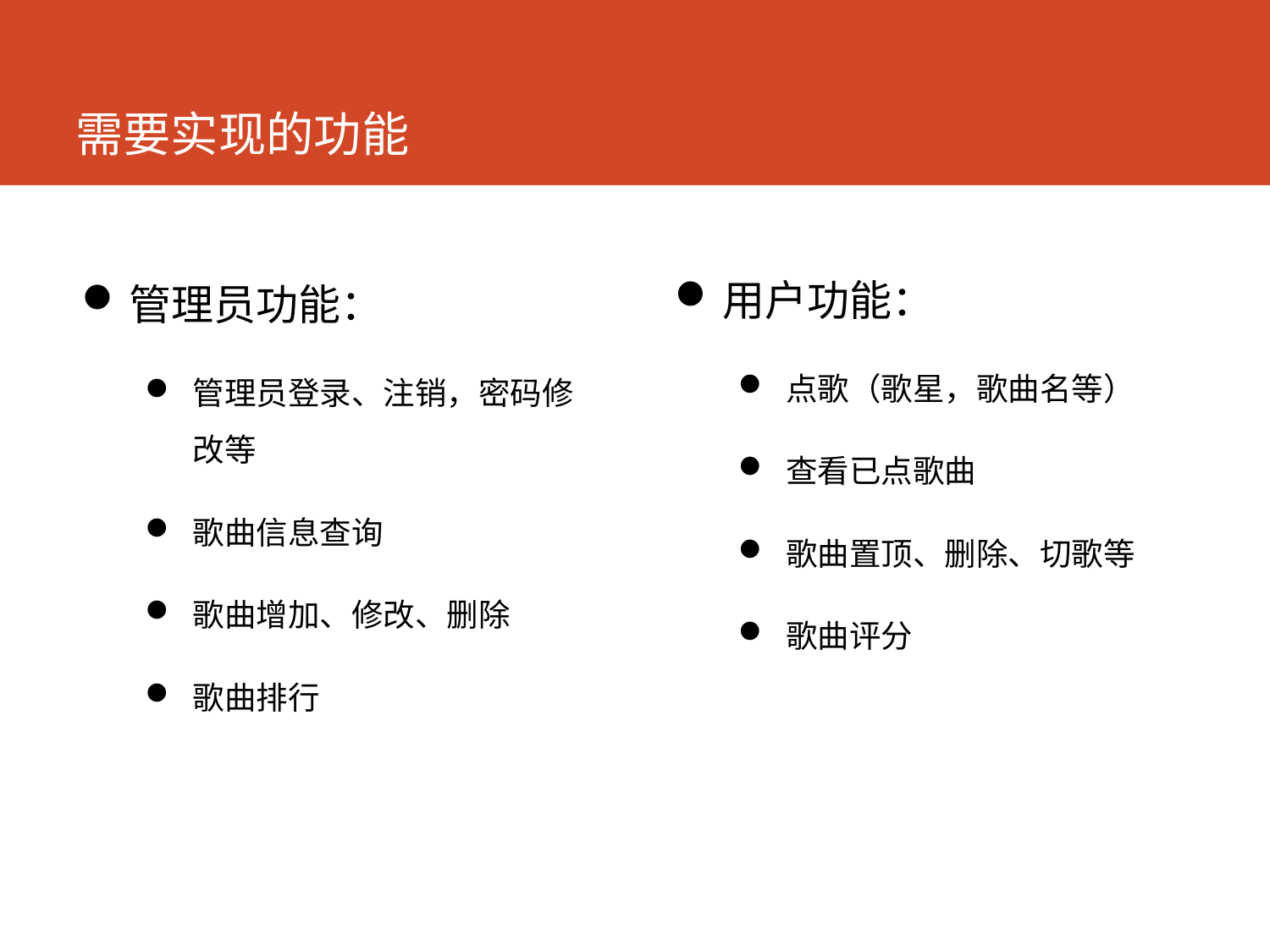

# 需要实现的功能

用户功能：
点歌（歌星，歌曲名等）
查看已点歌曲
歌曲置顶、删除、切歌等
歌曲评分

管理员功能：
管理员登录、注销，密码修改等
歌曲信息查询
歌曲增加、修改、删除
歌曲排行